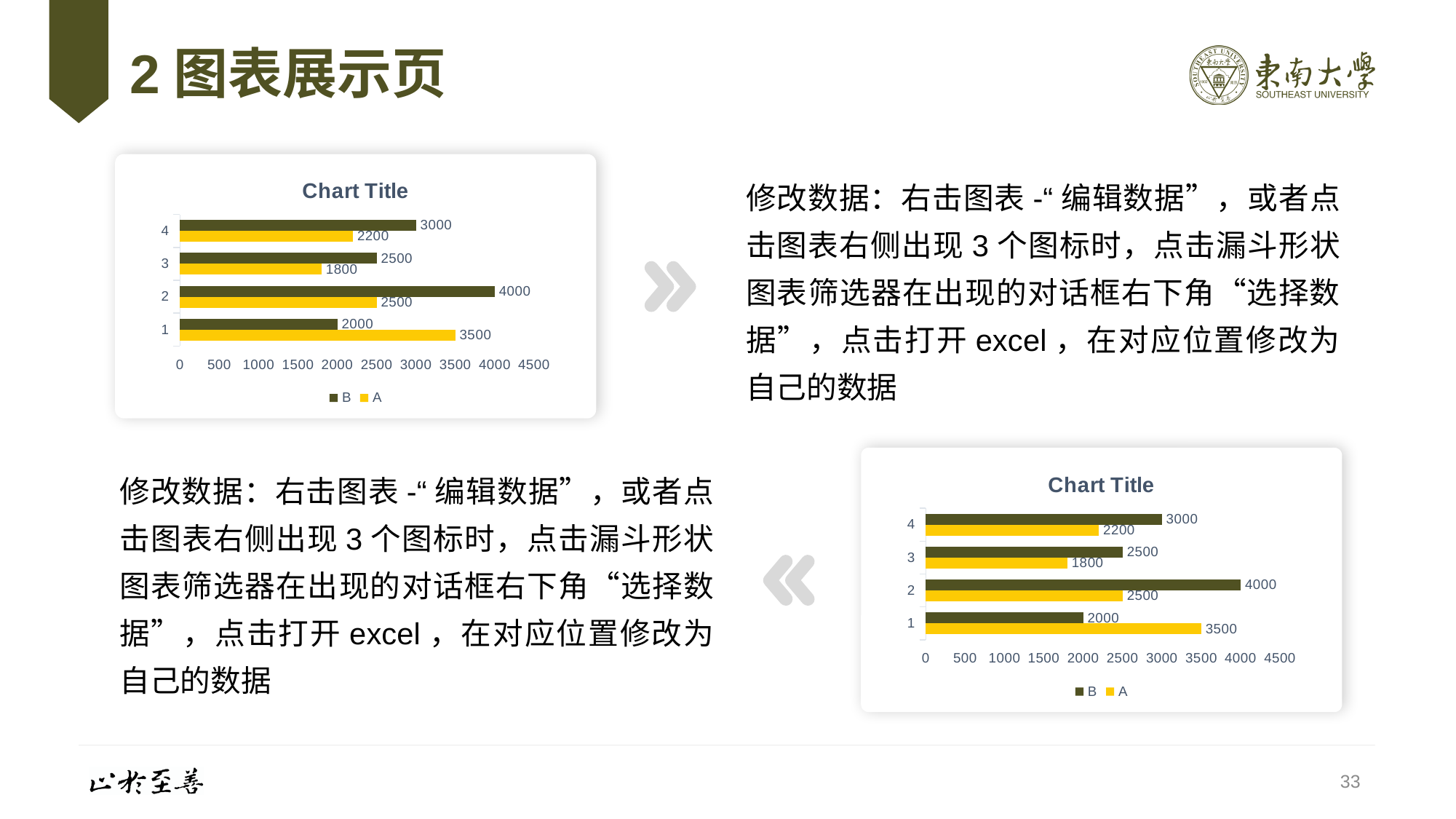

# 2图表展示页

### Chart:

| Category | A | B |
|---|---|---|
修改数据：右击图表-“编辑数据”，或者点击图表右侧出现3个图标时，点击漏斗形状图表筛选器在出现的对话框右下角“选择数据”，点击打开excel，在对应位置修改为自己的数据

### Chart:

| Category | A | B |
|---|---|---|
修改数据：右击图表-“编辑数据”，或者点击图表右侧出现3个图标时，点击漏斗形状图表筛选器在出现的对话框右下角“选择数据”，点击打开excel，在对应位置修改为自己的数据

33